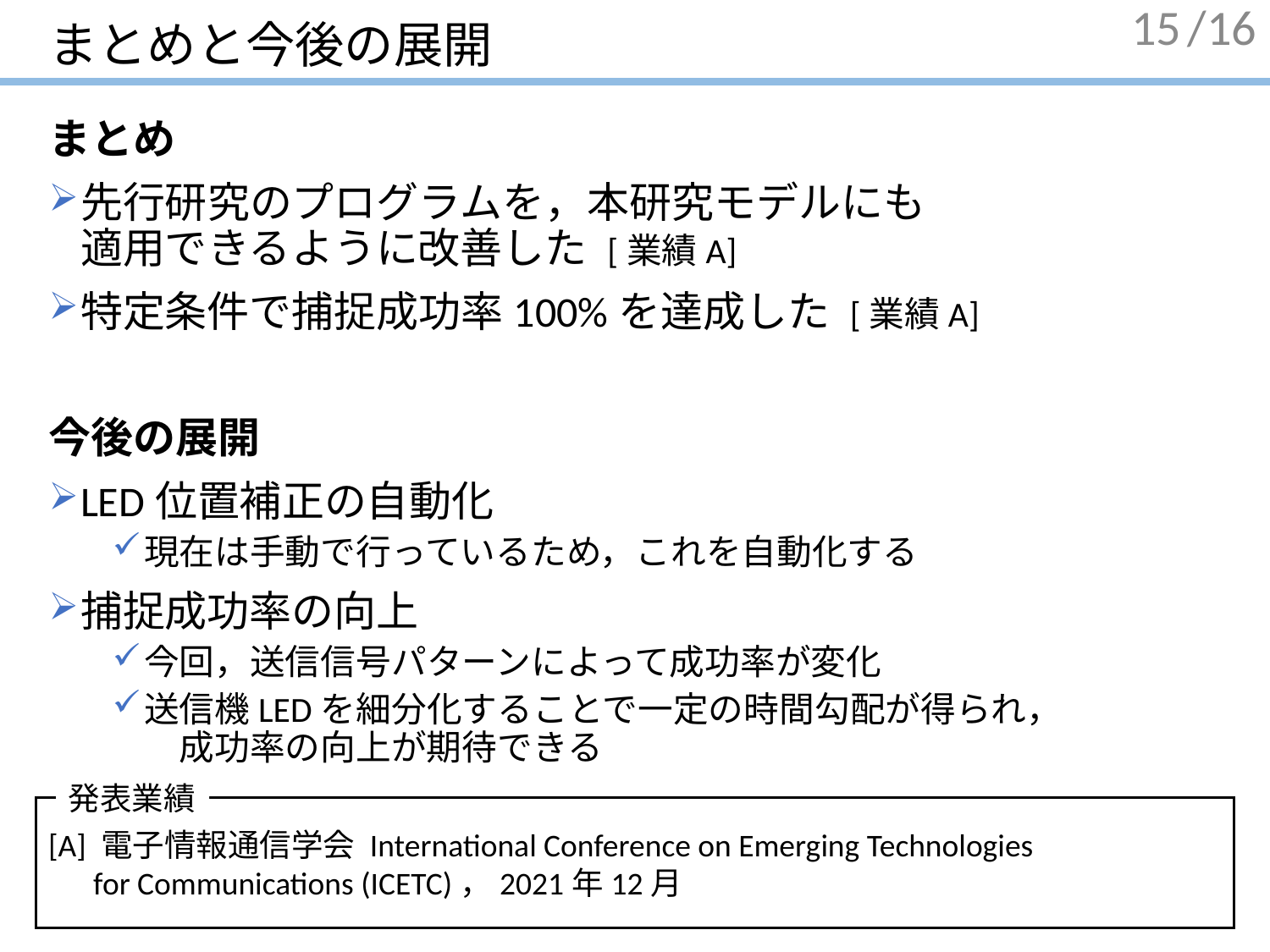

15
# まとめと今後の展開
まとめ
先行研究のプログラムを，本研究モデルにも　　　　　　適用できるように改善した [業績A]
特定条件で捕捉成功率100%を達成した [業績A]

今後の展開
LED位置補正の自動化
現在は手動で行っているため，これを自動化する
捕捉成功率の向上
今回，送信信号パターンによって成功率が変化
送信機LEDを細分化することで一定の時間勾配が得られ，　　　　　成功率の向上が期待できる

発表業績
[A] 電子情報通信学会 International Conference on Emerging Technologies
[A] for Communications (ICETC)，2021年12月